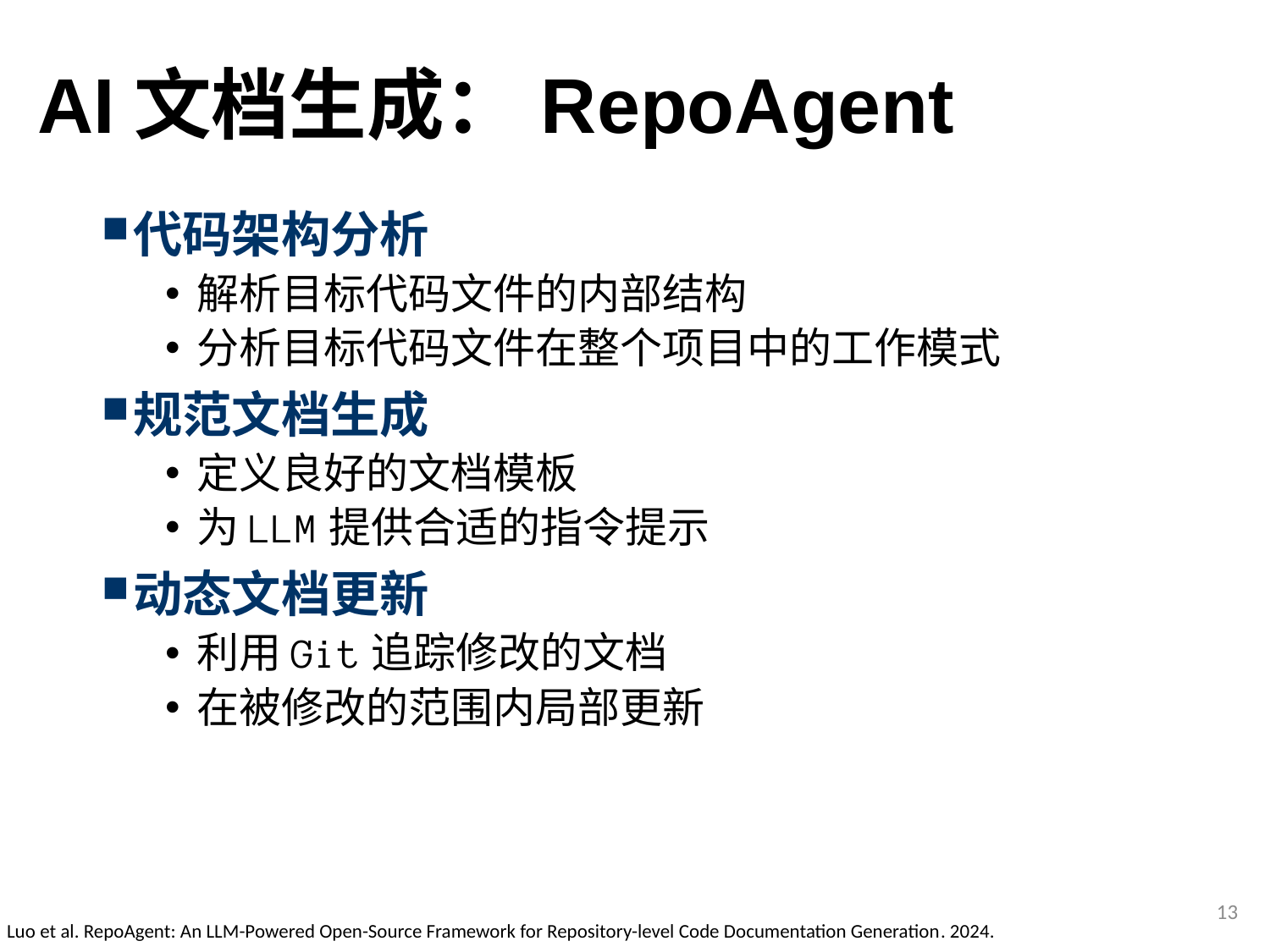

# AI文档生成：RepoAgent
代码架构分析
解析目标代码文件的内部结构
分析目标代码文件在整个项目中的工作模式
规范文档生成
定义良好的文档模板
为LLM提供合适的指令提示
动态文档更新
利用Git追踪修改的文档
在被修改的范围内局部更新

13
Luo et al. RepoAgent: An LLM-Powered Open-Source Framework for Repository-level Code Documentation Generation. 2024.